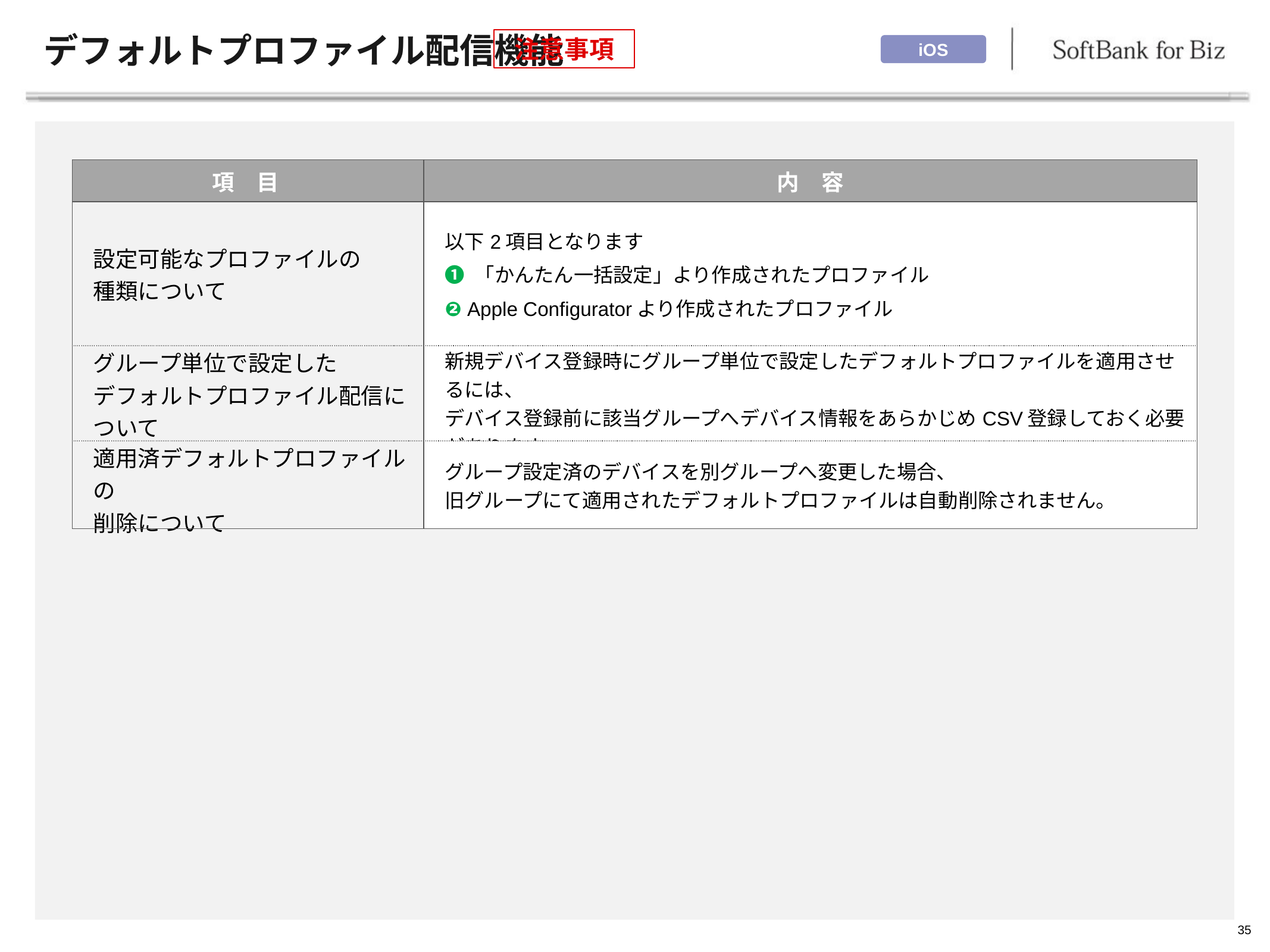

# デフォルトプロファイル配信機能
注意事項
iOS
| 項　目 | 内　容 |
| --- | --- |
| 設定可能なプロファイルの 種類について | 以下2項目となります ❶ 「かんたん一括設定」より作成されたプロファイル ❷ Apple Configuratorより作成されたプロファイル |
| グループ単位で設定した デフォルトプロファイル配信について | 新規デバイス登録時にグループ単位で設定したデフォルトプロファイルを適用させるには、 デバイス登録前に該当グループへデバイス情報をあらかじめCSV登録しておく必要があります。 |
| 適用済デフォルトプロファイルの 削除について | グループ設定済のデバイスを別グループへ変更した場合、 旧グループにて適用されたデフォルトプロファイルは自動削除されません。 |
35